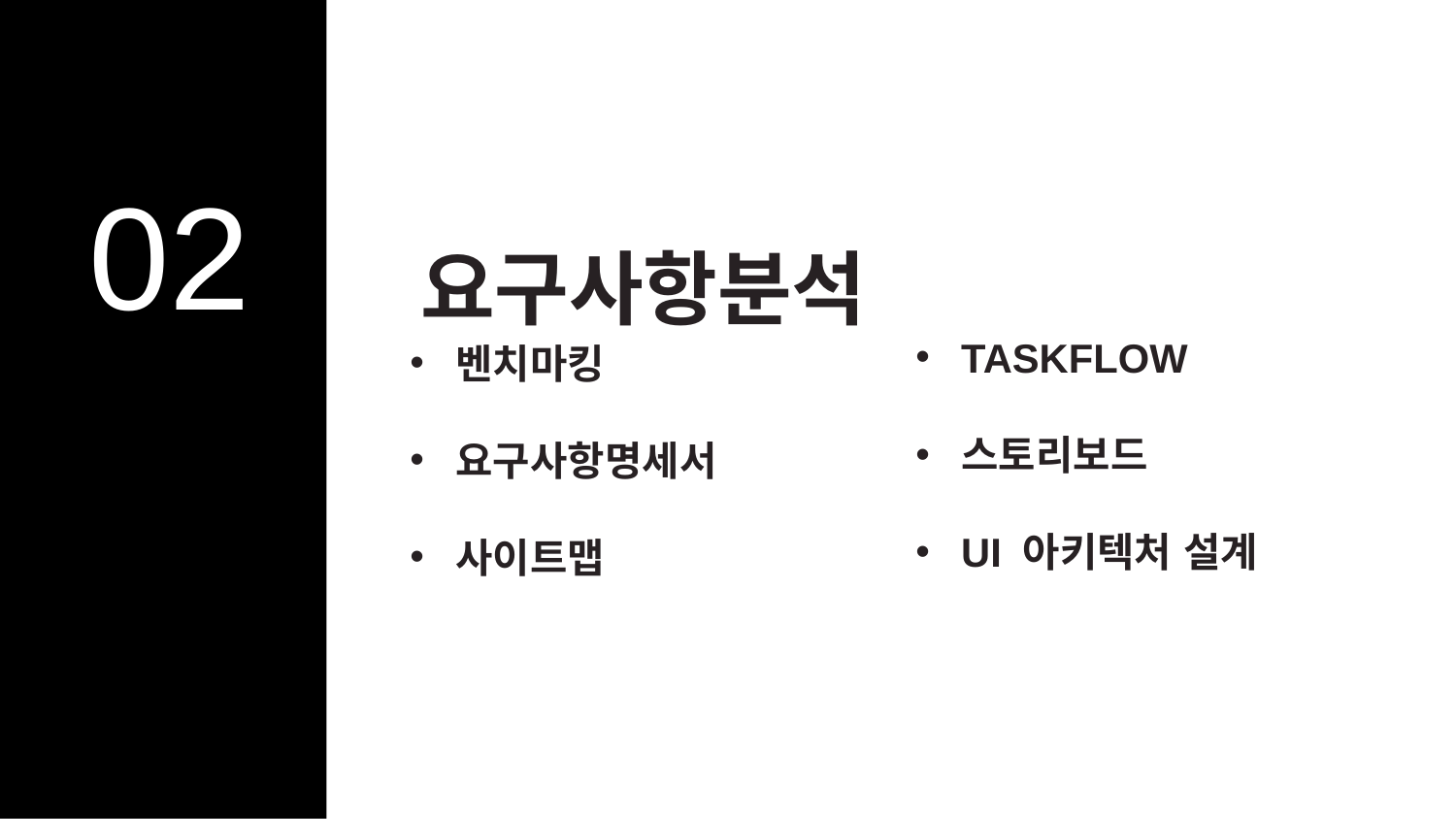

요구사항분석
02

TASKFLOW
스토리보드
UI 아키텍처 설계

벤치마킹
요구사항명세서
사이트맵